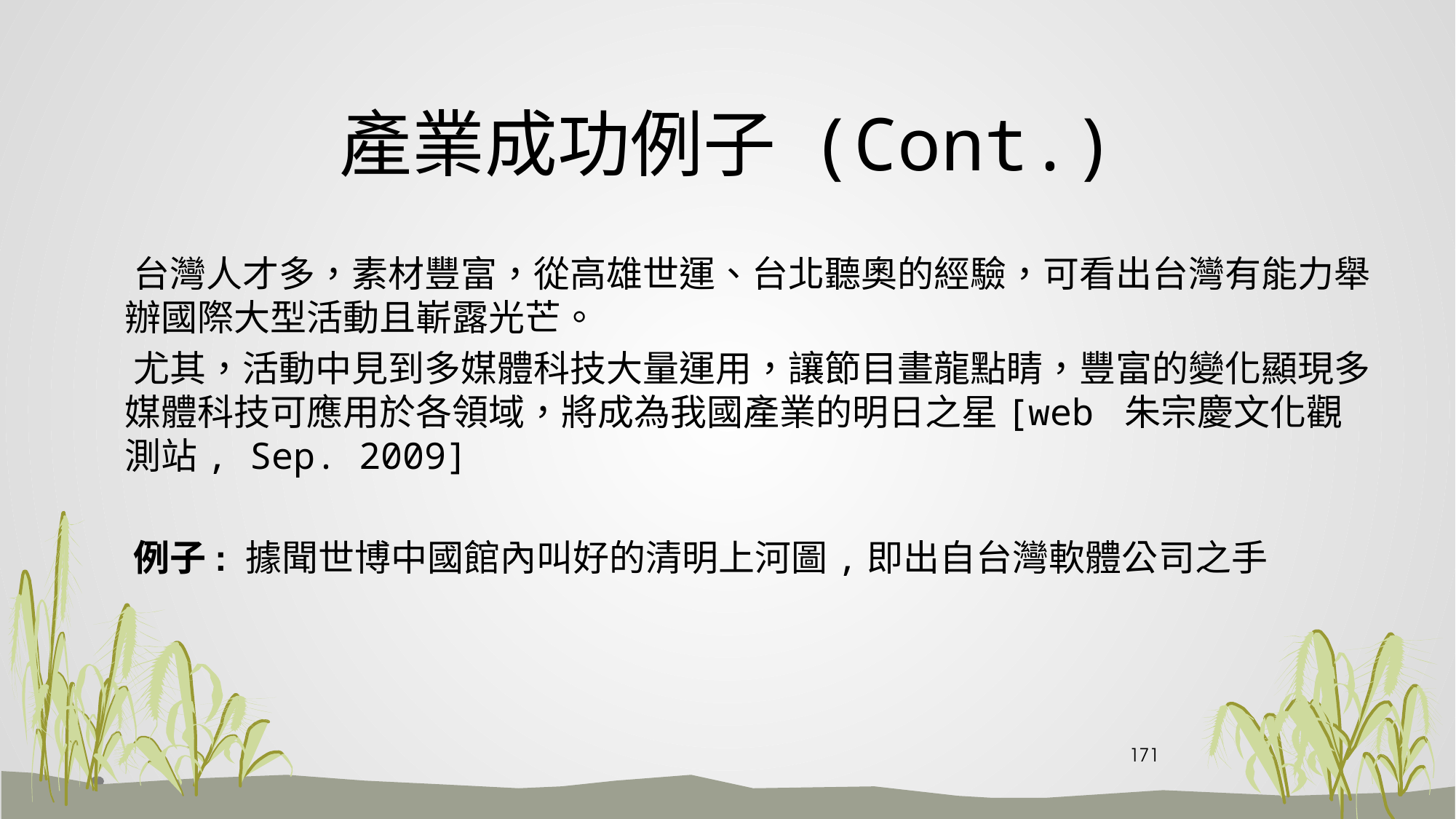

# 產業成功例子 (Cont.)
     台灣人才多，素材豐富，從高雄世運、台北聽奧的經驗，可看出台灣有能力舉辦國際大型活動且嶄露光芒。
     尤其，活動中見到多媒體科技大量運用，讓節目畫龍點睛，豐富的變化顯現多媒體科技可應用於各領域，將成為我國產業的明日之星[web 朱宗慶文化觀測站, Sep. 2009]

     例子: 據聞世博中國館內叫好的清明上河圖,即出自台灣軟體公司之手
171